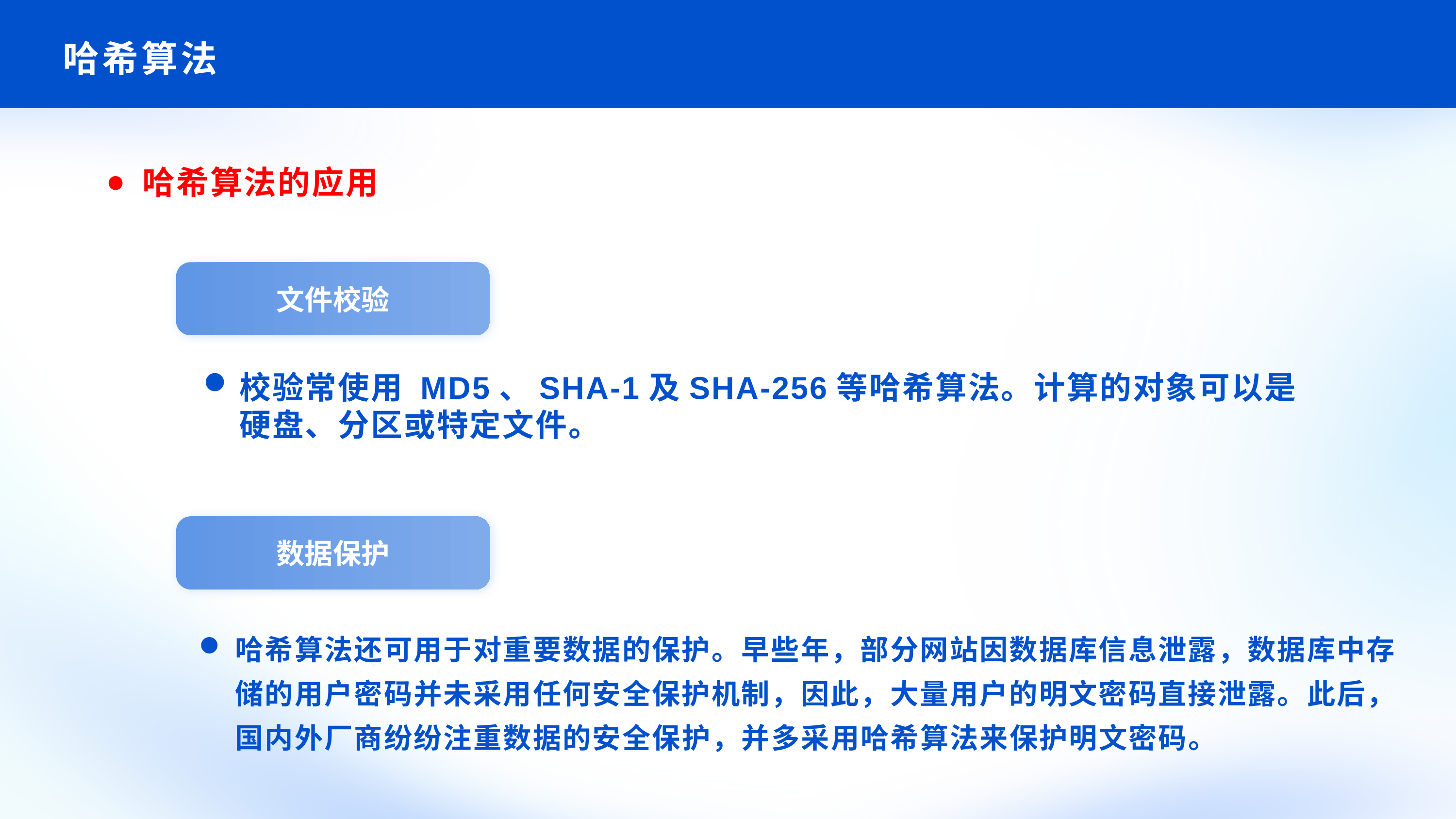

# 哈希算法
哈希算法的应用

文件校验
校验常使用 MD5、SHA-1及SHA-256等哈希算法。计算的对象可以是硬盘、分区或特定文件。
数据保护
哈希算法还可用于对重要数据的保护。早些年，部分网站因数据库信息泄露，数据库中存储的用户密码并未采用任何安全保护机制，因此，大量用户的明文密码直接泄露。此后，国内外厂商纷纷注重数据的安全保护，并多采用哈希算法来保护明文密码。